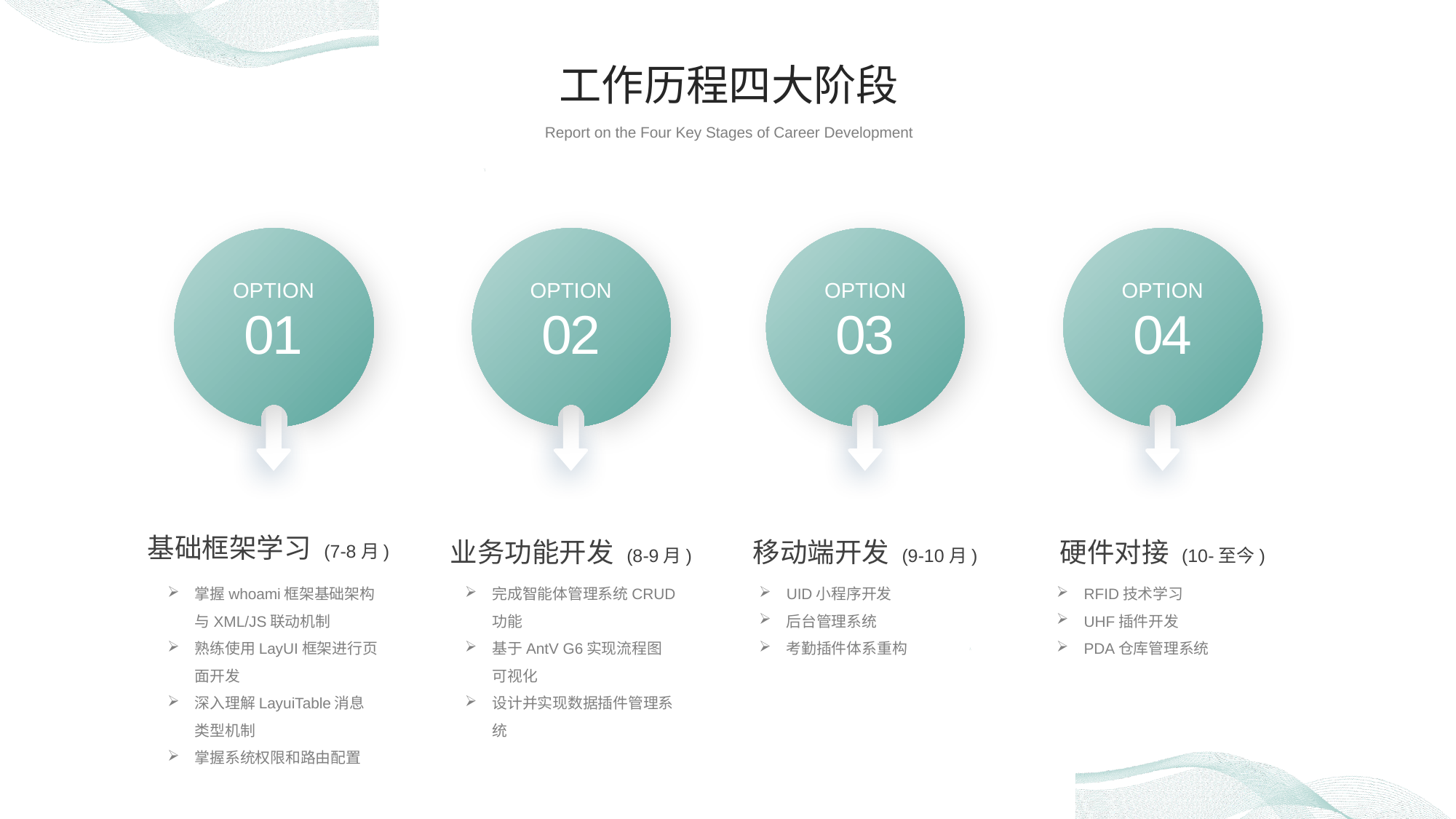

工作历程四大阶段
Report on the Four Key Stages of Career Development

OPTION
OPTION
OPTION
OPTION
01
02
03
04

基础框架学习 (7-8月)
业务功能开发 (8-9月)
移动端开发 (9-10月)
硬件对接 (10-至今)
掌握whoami框架基础架构与XML/JS联动机制
熟练使用LayUI框架进行页面开发
深入理解LayuiTable消息类型机制
掌握系统权限和路由配置
完成智能体管理系统CRUD功能
基于AntV G6实现流程图可视化
设计并实现数据插件管理系统
UID小程序开发
后台管理系统
考勤插件体系重构
RFID技术学习
UHF插件开发
PDA仓库管理系统